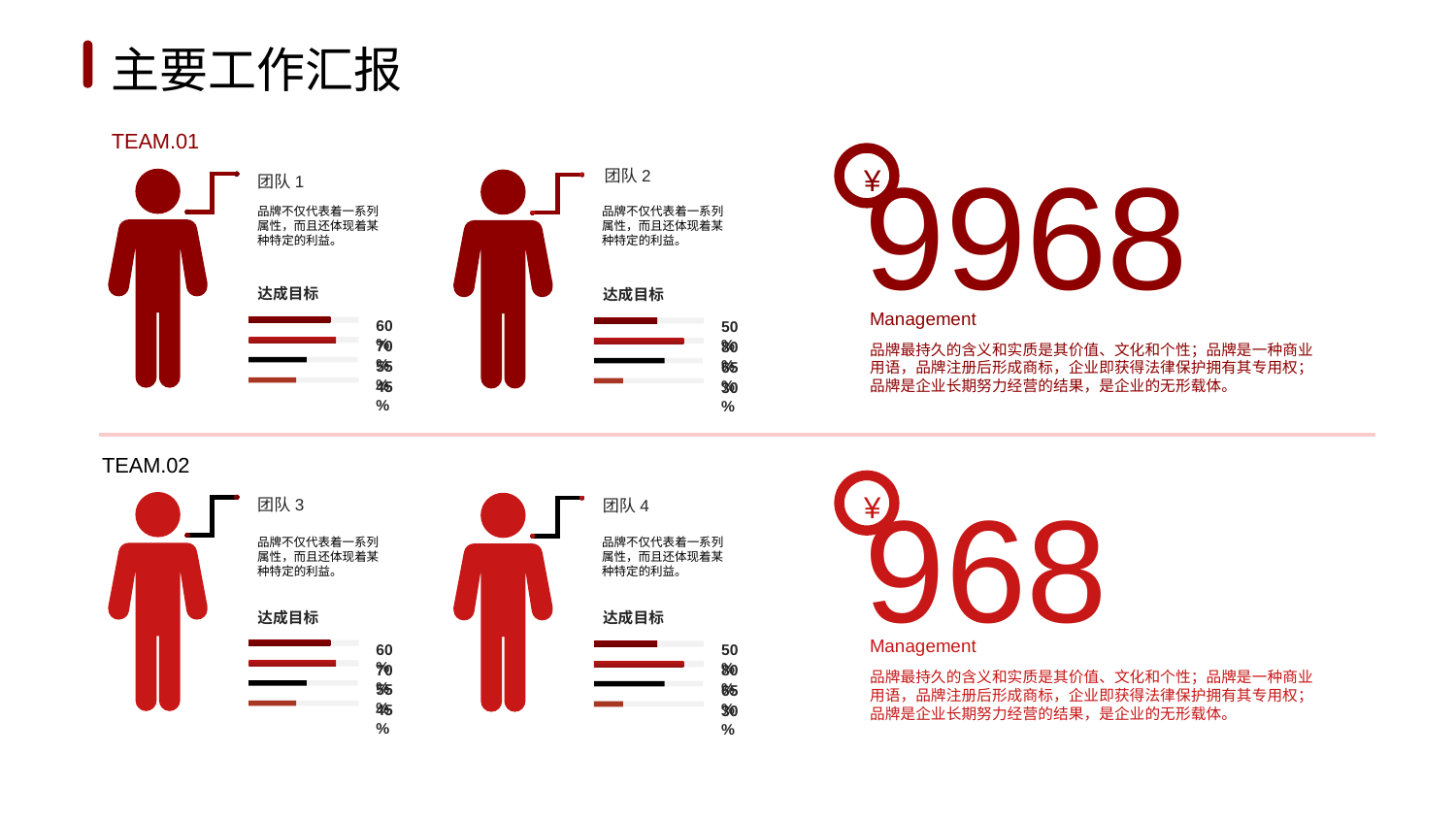

1
2
3
4
5
6
主要工作汇报

TEAM.01

¥
团队2
团队1

9968
品牌不仅代表着一系列属性，而且还体现着某种特定的利益。
品牌不仅代表着一系列属性，而且还体现着某种特定的利益。

达成目标
60%

70%

55%

45%

达成目标
50%

80%

65%

30%

Management
品牌最持久的含义和实质是其价值、文化和个性；品牌是一种商业用语，品牌注册后形成商标，企业即获得法律保护拥有其专用权；品牌是企业长期努力经营的结果，是企业的无形载体。
TEAM.02

¥
团队3
团队4

968
品牌不仅代表着一系列属性，而且还体现着某种特定的利益。
品牌不仅代表着一系列属性，而且还体现着某种特定的利益。

达成目标
60%

70%

55%

45%

达成目标
50%

80%

65%

30%

Management
品牌最持久的含义和实质是其价值、文化和个性；品牌是一种商业用语，品牌注册后形成商标，企业即获得法律保护拥有其专用权；品牌是企业长期努力经营的结果，是企业的无形载体。